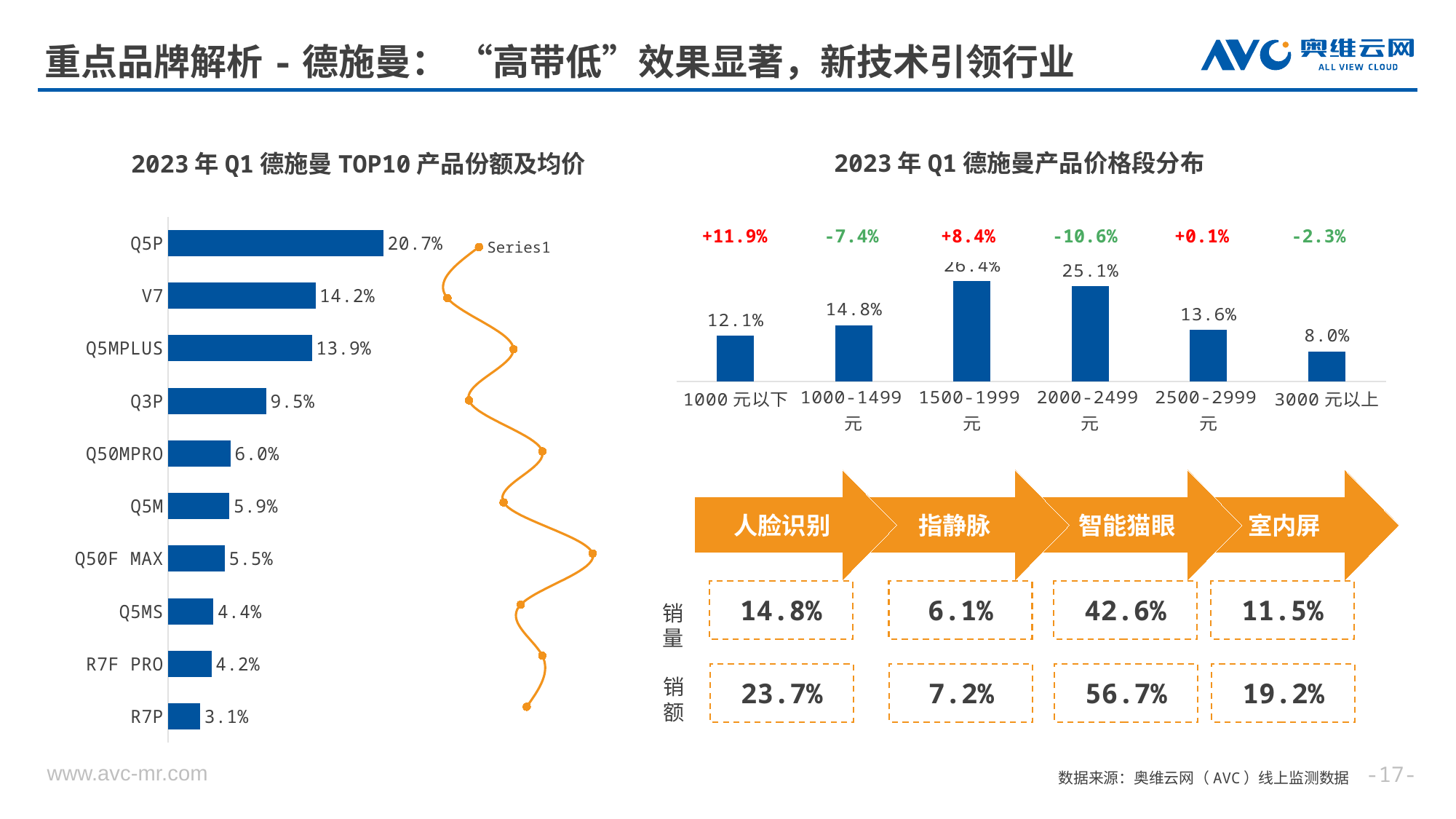

# 重点品牌解析-德施曼： “高带低”效果显著，新技术引领行业
2023年Q1德施曼产品价格段分布
2023年Q1德施曼TOP10产品份额及均价

### Chart

| Category | 系列 1 |
|---|---|
| Q5P | 0.207281321048223 |
| V7 | 0.141961828407323 |
| Q5MPLUS | 0.138551513701089 |
| Q3P | 0.0945464879741534 |
| Q50MPRO | 0.0602937657053967 |
| Q5M | 0.0591719516572933 |
| Q50F MAX | 0.0545799928203901 |
| Q5MS | 0.043825535479239 |
| R7F PRO | 0.0418062701926529 |
| R7P | 0.030902237645088 |
| +11.9% | -7.4% | +8.4% | -10.6% | +0.1% | -2.3% |
| --- | --- | --- | --- | --- | --- |

### Chart

| Category | Y 值 |
|---|---|

### Chart

| Category | 系列 1 |
|---|---|
| 1000元以下 | 0.120811894220414 |
| 1000-1499元 | 0.148094411870288 |
| 1500-1999元 | 0.26410494196482 |
| 2000-2499元 | 0.251376091899007 |
| 2500-2999元 | 0.135933947588848 |
| 3000元以上 | 0.0796787124566232 |
人脸识别
指静脉
智能猫眼
室内屏
14.8%
6.1%
42.6%
11.5%
销量
23.7%
7.2%
56.7%
19.2%
销额
-17-
数据来源：奥维云网（AVC）线上监测数据